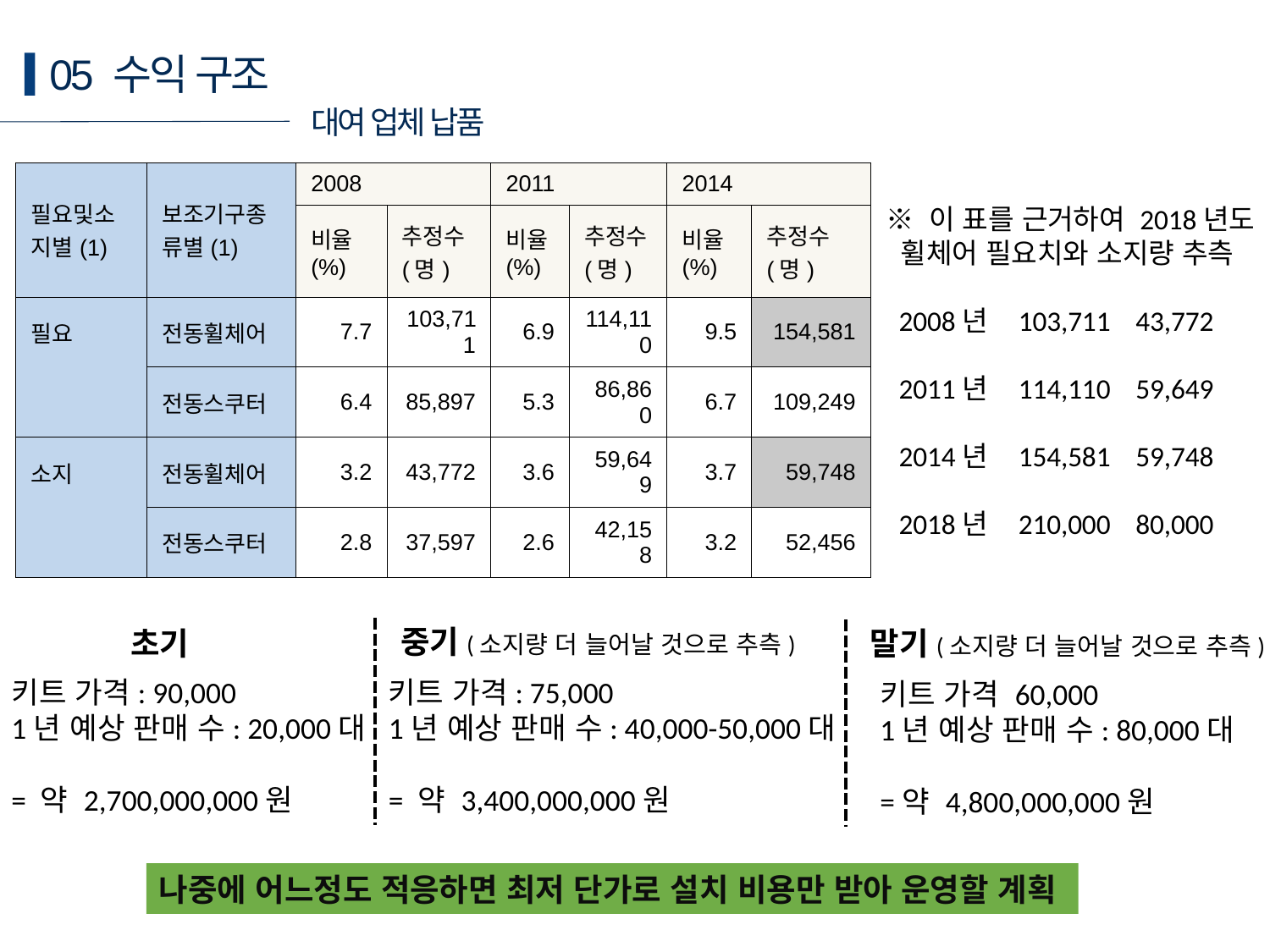

05 수익 구조

대여 업체 납품
| 필요및소지별(1) | 보조기구종류별(1) | 2008 |  | 2011 |  | 2014 |  |
| --- | --- | --- | --- | --- | --- | --- | --- |
|  |  | 비율 (%) | 추정수 (명) | 비율 (%) | 추정수 (명) | 비율 (%) | 추정수 (명) |
| 필요 | 전동휠체어 | 7.7 | 103,711 | 6.9 | 114,110 | 9.5 | 154,581 |
|  | 전동스쿠터 | 6.4 | 85,897 | 5.3 | 86,860 | 6.7 | 109,249 |
| 소지 | 전동휠체어 | 3.2 | 43,772 | 3.6 | 59,649 | 3.7 | 59,748 |
|  | 전동스쿠터 | 2.8 | 37,597 | 2.6 | 42,158 | 3.2 | 52,456 |
※ 이 표를 근거하여 2018년도
 휠체어 필요치와 소지량 추측

  2008년   103,711    43,772

  2011년   114,110    59,649

  2014년   154,581    59,748

  2018년   210,000    80,000
중기(소지량 더 늘어날 것으로 추측)
초기
말기(소지량 더 늘어날 것으로 추측)
키트 가격: 90,000
1년 예상 판매 수: 20,000대

= 약 2,700,000,000원
키트 가격: 75,000
1년 예상 판매 수: 40,000-50,000대

= 약 3,400,000,000원
키트 가격 60,000
1년 예상 판매 수: 80,000대

=약 4,800,000,000원
나중에 어느정도 적응하면 최저 단가로 설치 비용만 받아 운영할 계획